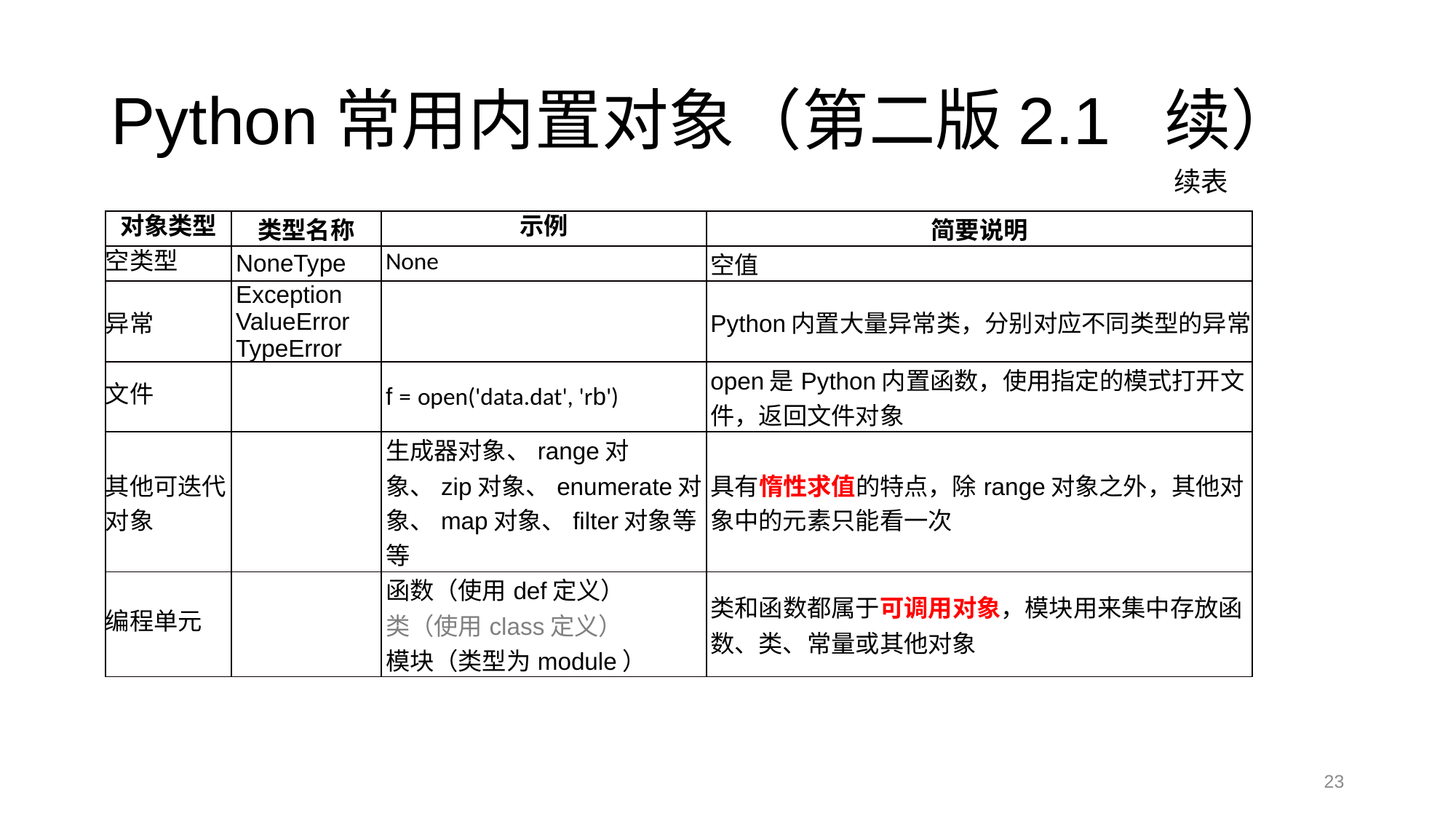

# Python常用内置对象（第二版2.1  续）
续表
| 对象类型 | 类型名称 | 示例 | 简要说明 |
| --- | --- | --- | --- |
| 空类型 | NoneType | None | 空值 |
| 异常 | Exception ValueError TypeError |  | Python内置大量异常类，分别对应不同类型的异常 |
| 文件 |  | f = open('data.dat', 'rb') | open是Python内置函数，使用指定的模式打开文件，返回文件对象 |
| 其他可迭代对象 |  | 生成器对象、range对象、zip对象、enumerate对象、map对象、filter对象等等 | 具有惰性求值的特点，除range对象之外，其他对象中的元素只能看一次 |
| 编程单元 |  | 函数（使用def定义） 类（使用class定义） 模块（类型为module） | 类和函数都属于可调用对象，模块用来集中存放函数、类、常量或其他对象 |
23